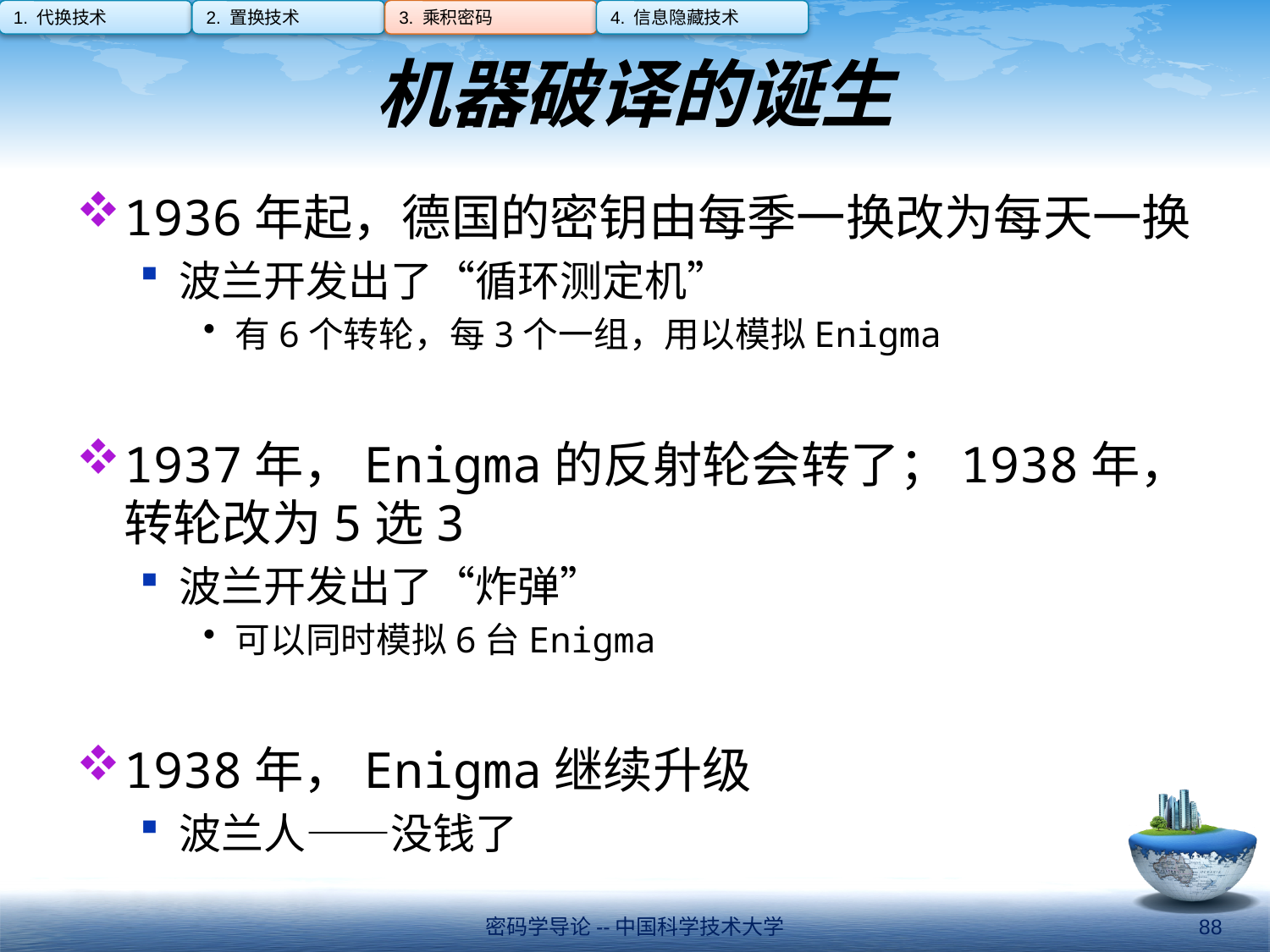

1. 代换技术
2. 置换技术
3. 乘积密码
4. 信息隐藏技术
# 机器破译的诞生
1936年起，德国的密钥由每季一换改为每天一换
波兰开发出了“循环测定机”
有6个转轮，每3个一组，用以模拟Enigma

1937年，Enigma的反射轮会转了；1938年，转轮改为5选3
波兰开发出了“炸弹”
可以同时模拟6台Enigma

1938年，Enigma继续升级
波兰人——没钱了
密码学导论--中国科学技术大学
88